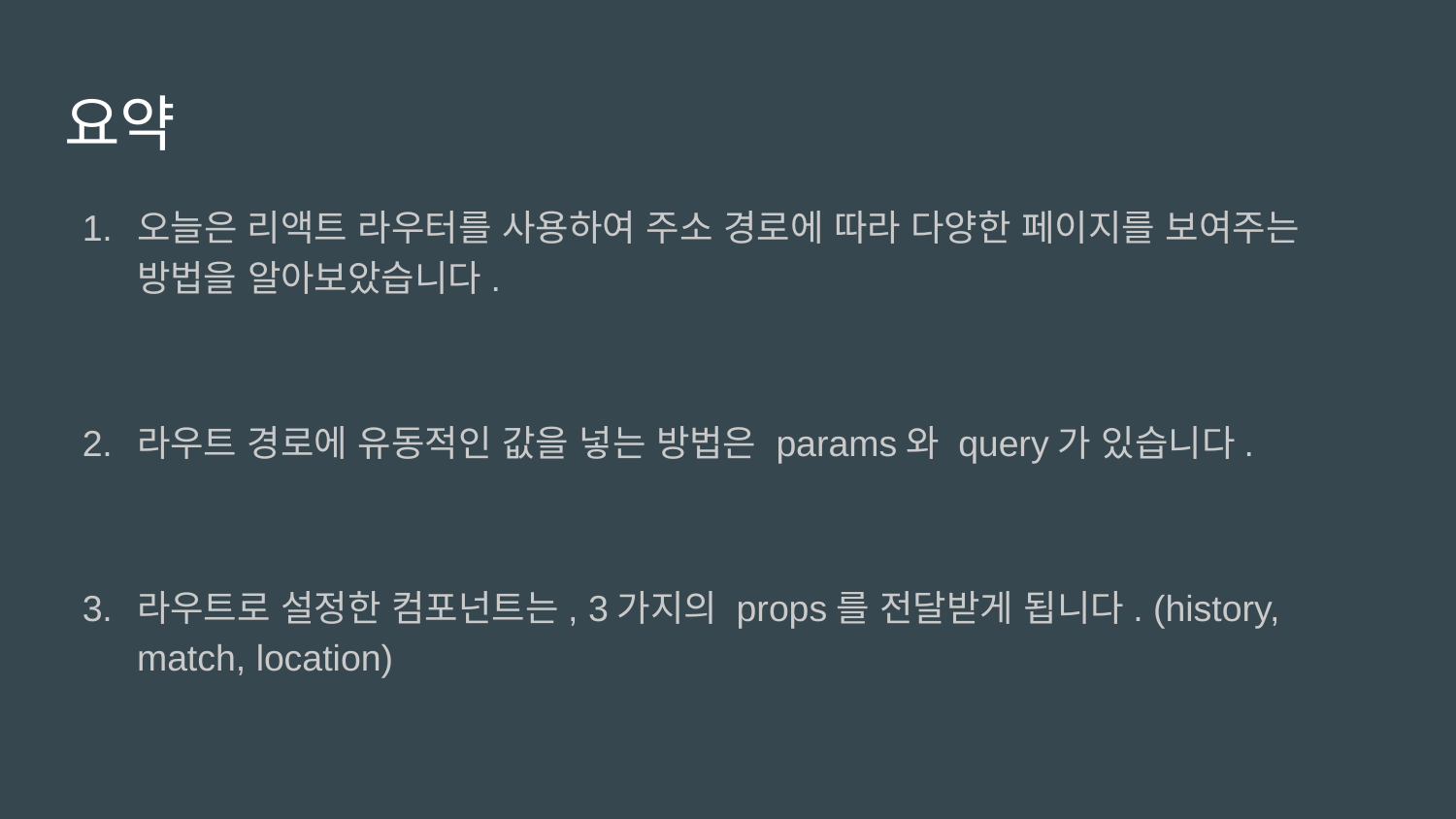

# 요약
오늘은 리액트 라우터를 사용하여 주소 경로에 따라 다양한 페이지를 보여주는 방법을 알아보았습니다.

라우트 경로에 유동적인 값을 넣는 방법은 params와 query가 있습니다.

라우트로 설정한 컴포넌트는, 3가지의 props를 전달받게 됩니다. (history, match, location)